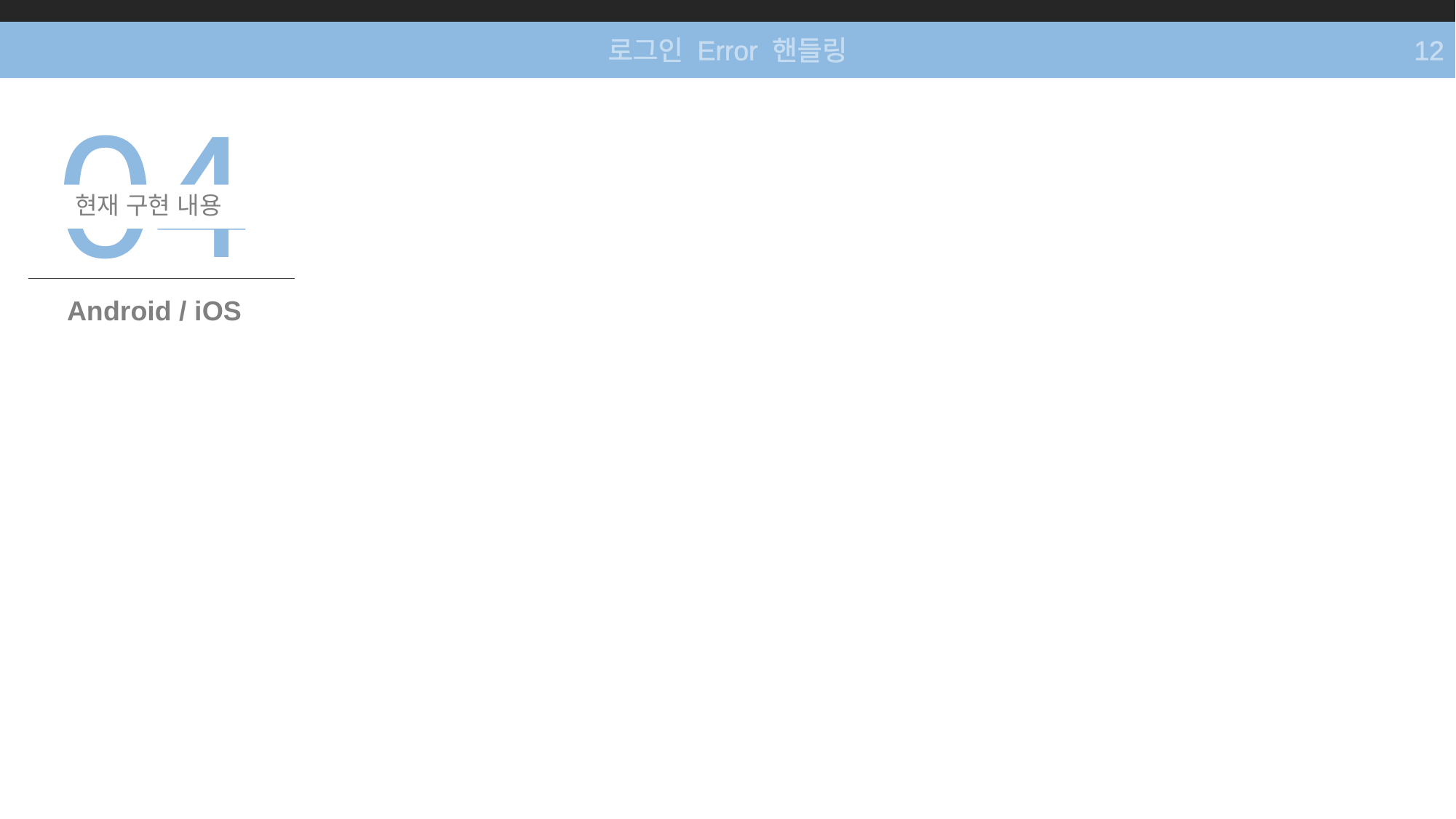

로그인 Error 핸들링
12
04
현재 구현 내용

Android / iOS